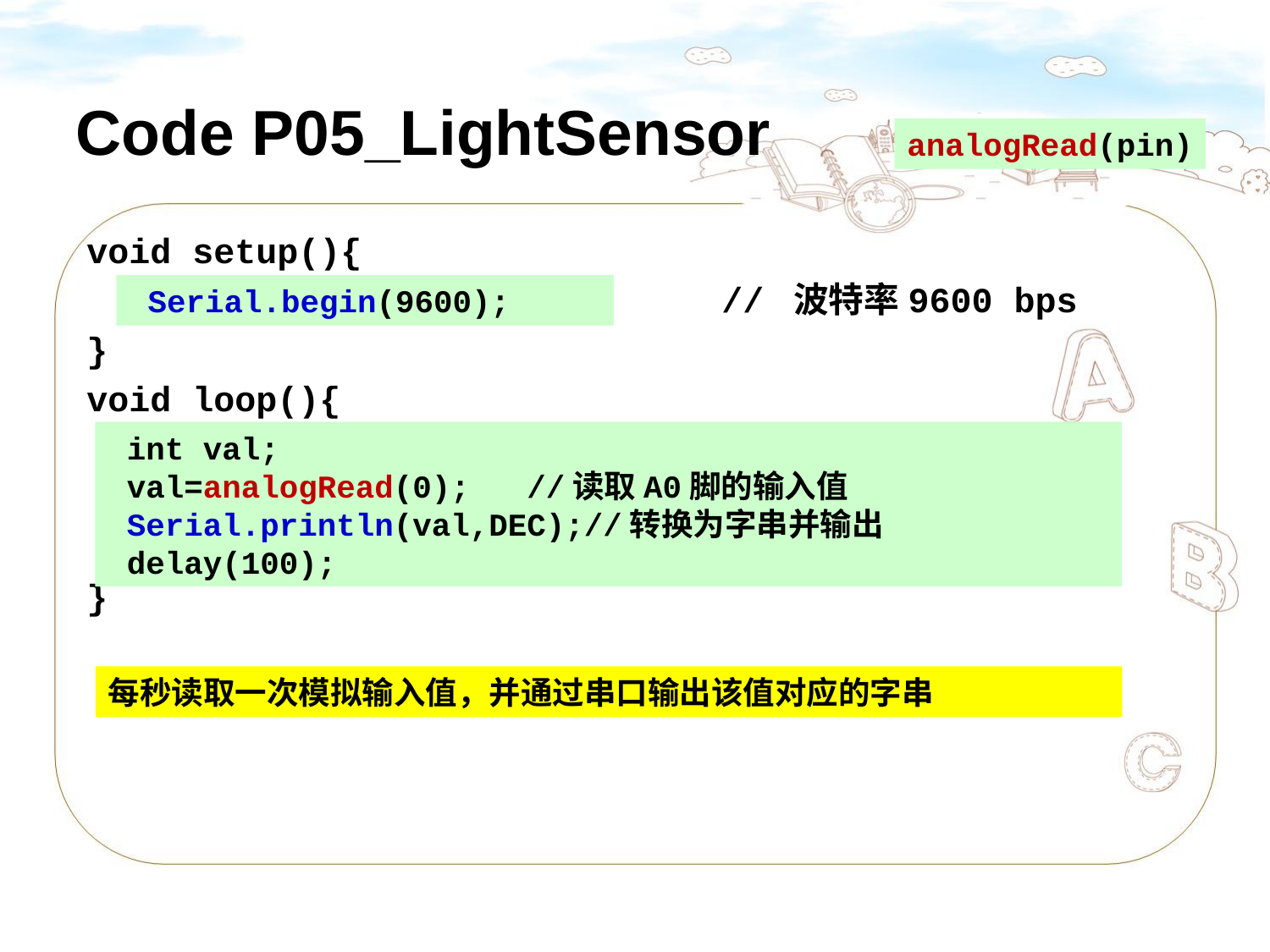

# Code P05_LightSensor
analogRead(pin)
void setup(){
					// 波特率9600 bps
}
void loop(){

}
 Serial.begin(9600);
 int val;
 val=analogRead(0);   //读取A0脚的输入值
 Serial.println(val,DEC);//转换为字串并输出
 delay(100);
每秒读取一次模拟输入值，并通过串口输出该值对应的字串